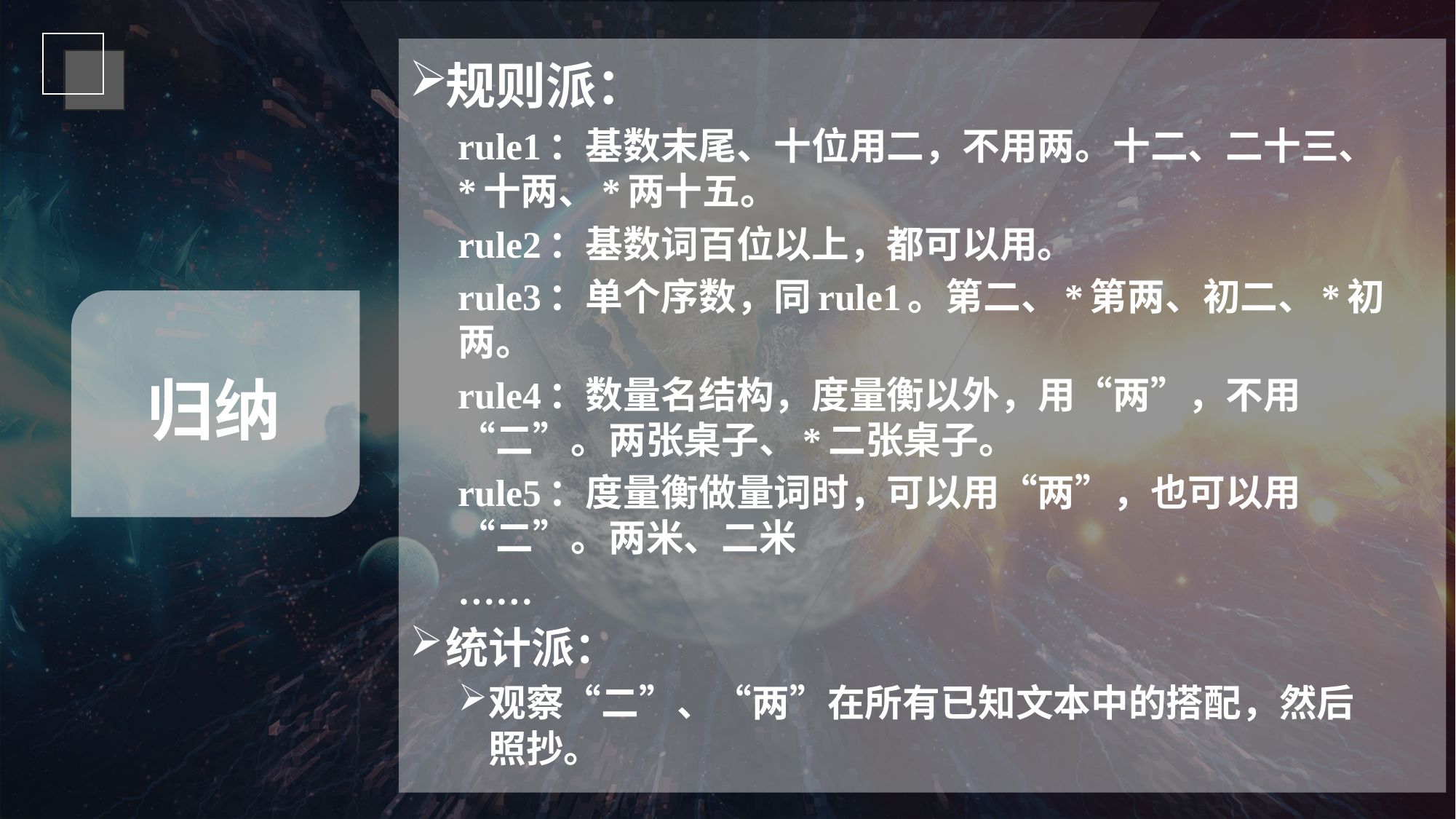

规则派：
rule1：基数末尾、十位用二，不用两。十二、二十三、*十两、*两十五。
rule2：基数词百位以上，都可以用。
rule3：单个序数，同rule1。第二、*第两、初二、*初两。
rule4：数量名结构，度量衡以外，用“两”，不用“二”。两张桌子、*二张桌子。
rule5：度量衡做量词时，可以用“两”，也可以用“二”。两米、二米
……
统计派：
观察“二”、“两”在所有已知文本中的搭配，然后照抄。

归纳